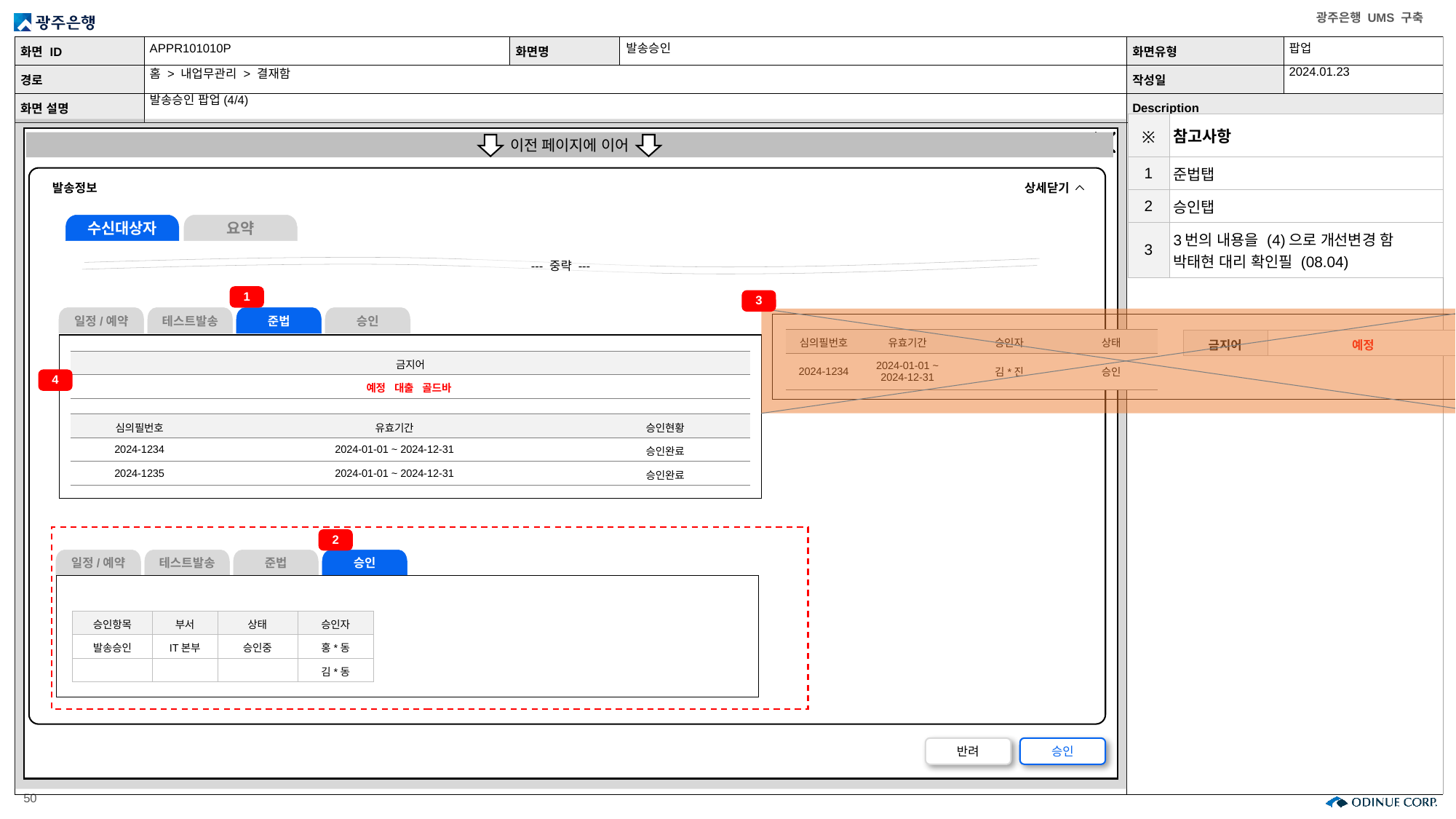

APPR101010P
발송승인
팝업
2024.01.23
홈 > 내업무관리 > 결재함
발송승인 팝업(4/4)
| ※ | 참고사항 |
| --- | --- |
| 1 | 준법탭 |
| 2 | 승인탭 |
| 3 | 3번의 내용을 (4)으로 개선변경 함 박태현 대리 확인필 (08.04) |
이전 페이지에 이어

발송승인

발송정보
상세닫기

수신대상자
요약

--- 중략 ---
1
3
일정/예약
테스트발송
준법
승인

| 심의필번호 | 유효기간 | 승인자 | 상태 |
| --- | --- | --- | --- |
| 2024-1234 | 2024-01-01 ~ 2024-12-31 | 김\*진 | 승인 |
| 금지어 | 예정 |
| --- | --- |

| 금지어 |
| --- |
| 예정 대출 골드바 |
4
| 심의필번호 | 유효기간 | 승인현황 |
| --- | --- | --- |
| 2024-1234 | 2024-01-01 ~ 2024-12-31 | 승인완료 |
| 2024-1235 | 2024-01-01 ~ 2024-12-31 | 승인완료 |

2
일정/예약
테스트발송
준법
승인

| 승인항목 | 부서 | 상태 | 승인자 |
| --- | --- | --- | --- |
| 발송승인 | IT본부 | 승인중 | 홍\*동 |
|  |  |  | 김\*동 |
반려
승인